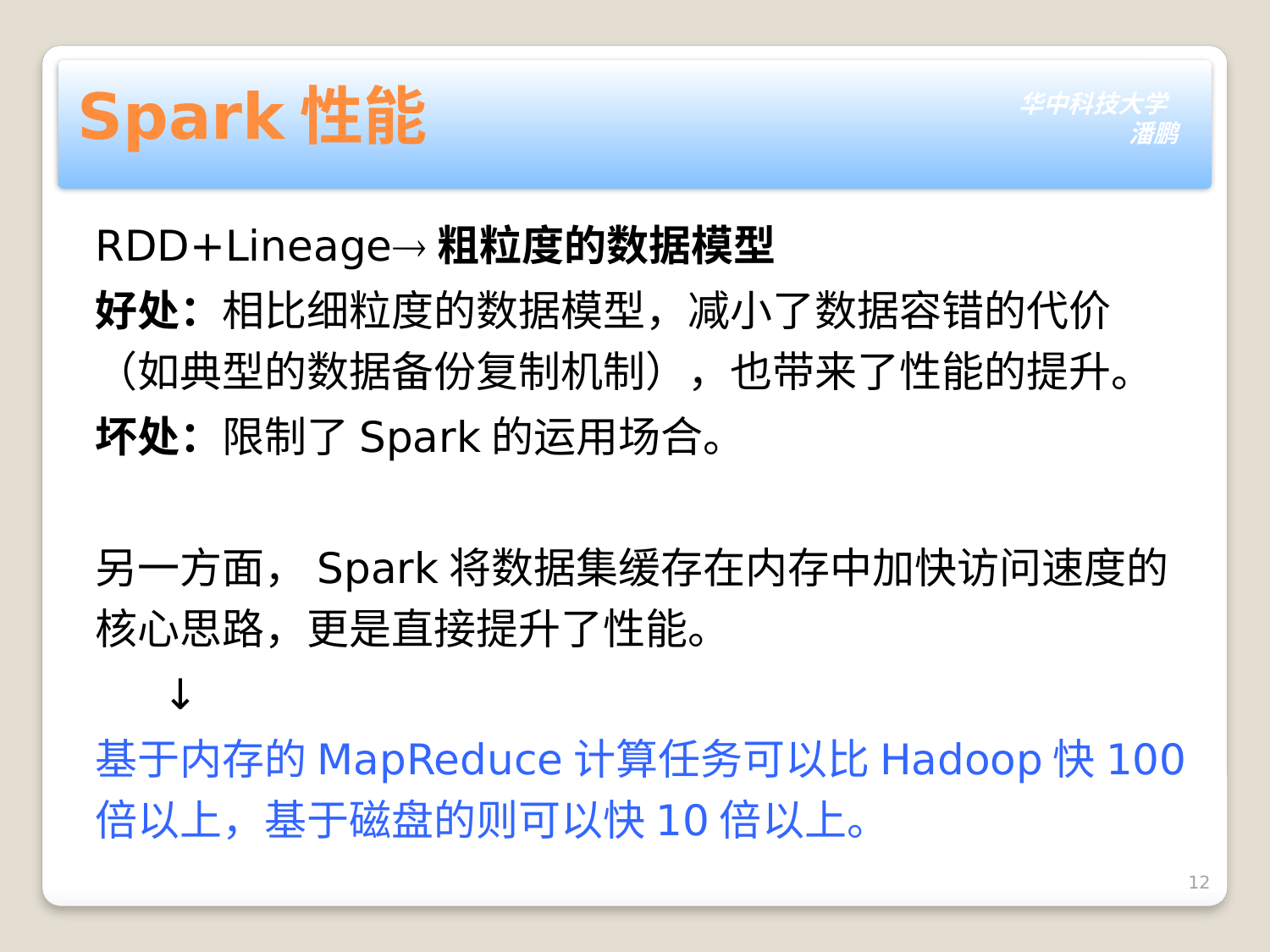

# Spark性能
RDD+Lineage→粗粒度的数据模型
好处：相比细粒度的数据模型，减小了数据容错的代价（如典型的数据备份复制机制），也带来了性能的提升。
坏处：限制了Spark的运用场合。

另一方面，Spark将数据集缓存在内存中加快访问速度的核心思路，更是直接提升了性能。
     ↓
基于内存的MapReduce计算任务可以比Hadoop快100倍以上，基于磁盘的则可以快10倍以上。
12